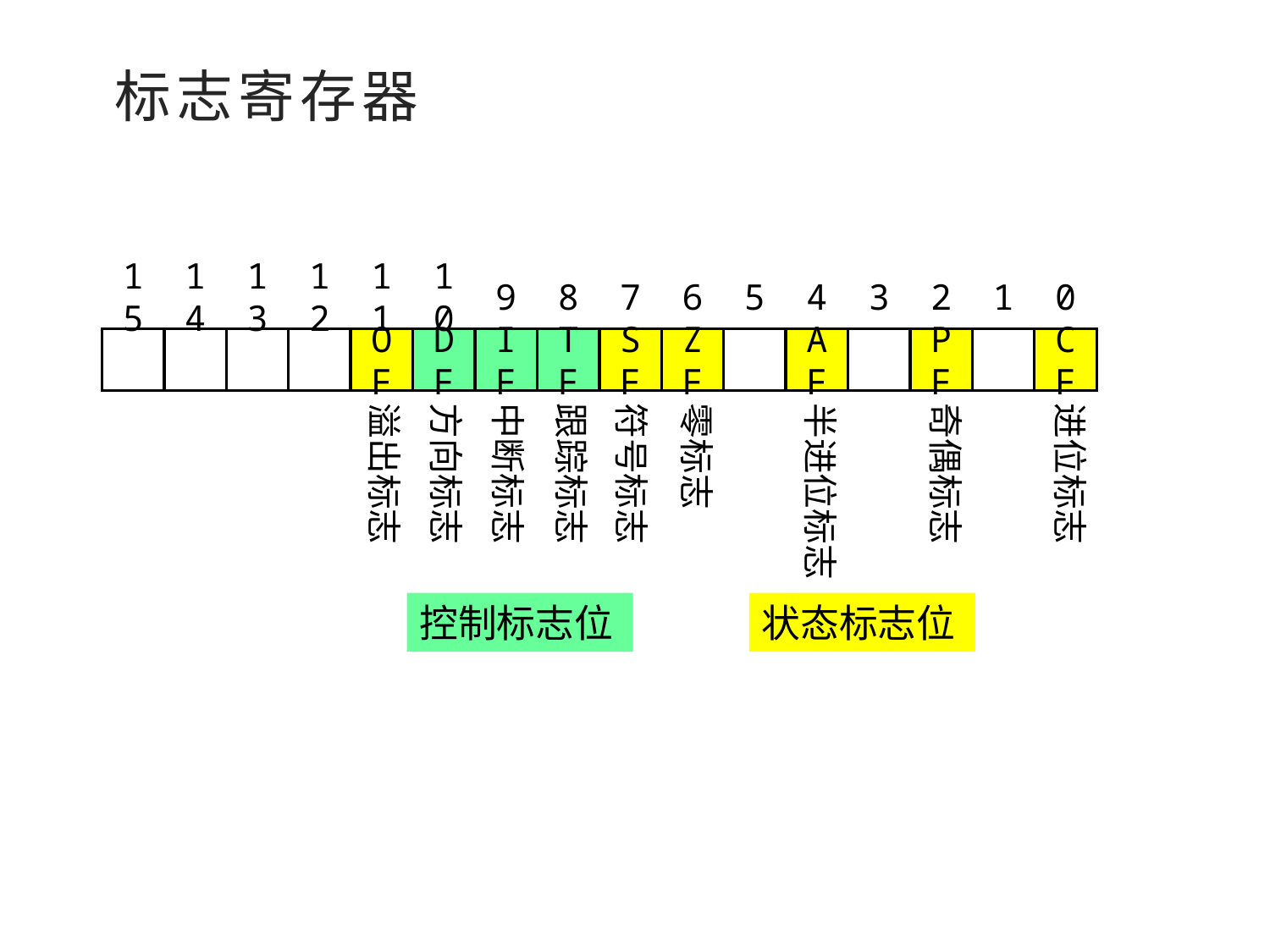

标志寄存器
15
14
13
12
11
10
9
8
7
6
5
4
3
2
1
0

OF
DF
IF
TF
SF
ZF

AF

PF

CF
溢出标志
方向标志
中断标志
跟踪标志
符号标志
零标志
半进位标志
奇偶标志
进位标志
状态标志位
控制标志位